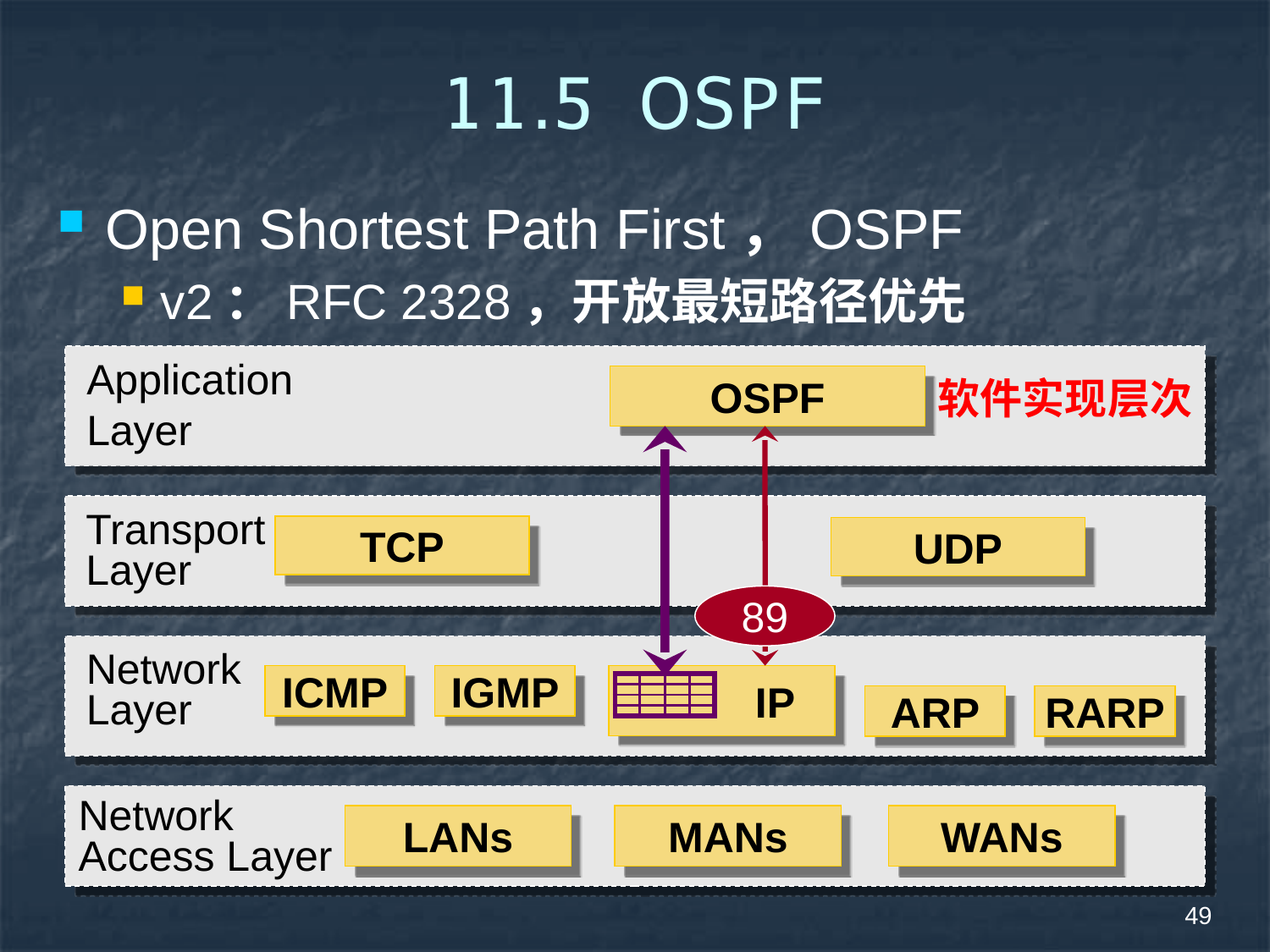

# 11.5  OSPF
Open Shortest Path First，OSPF
v2：RFC 2328，开放最短路径优先

Application
Layer
OSPF
软件实现层次

Transport
Layer
TCP
UDP
89

Network
Layer
ICMP
IGMP
         IP
|  |  |  |  |
| --- | --- | --- | --- |
|  |  |  |  |
|  |  |  |  |
|  |  |  |  |
ARP
RARP

Network
Access Layer
LANs
MANs
WANs
49